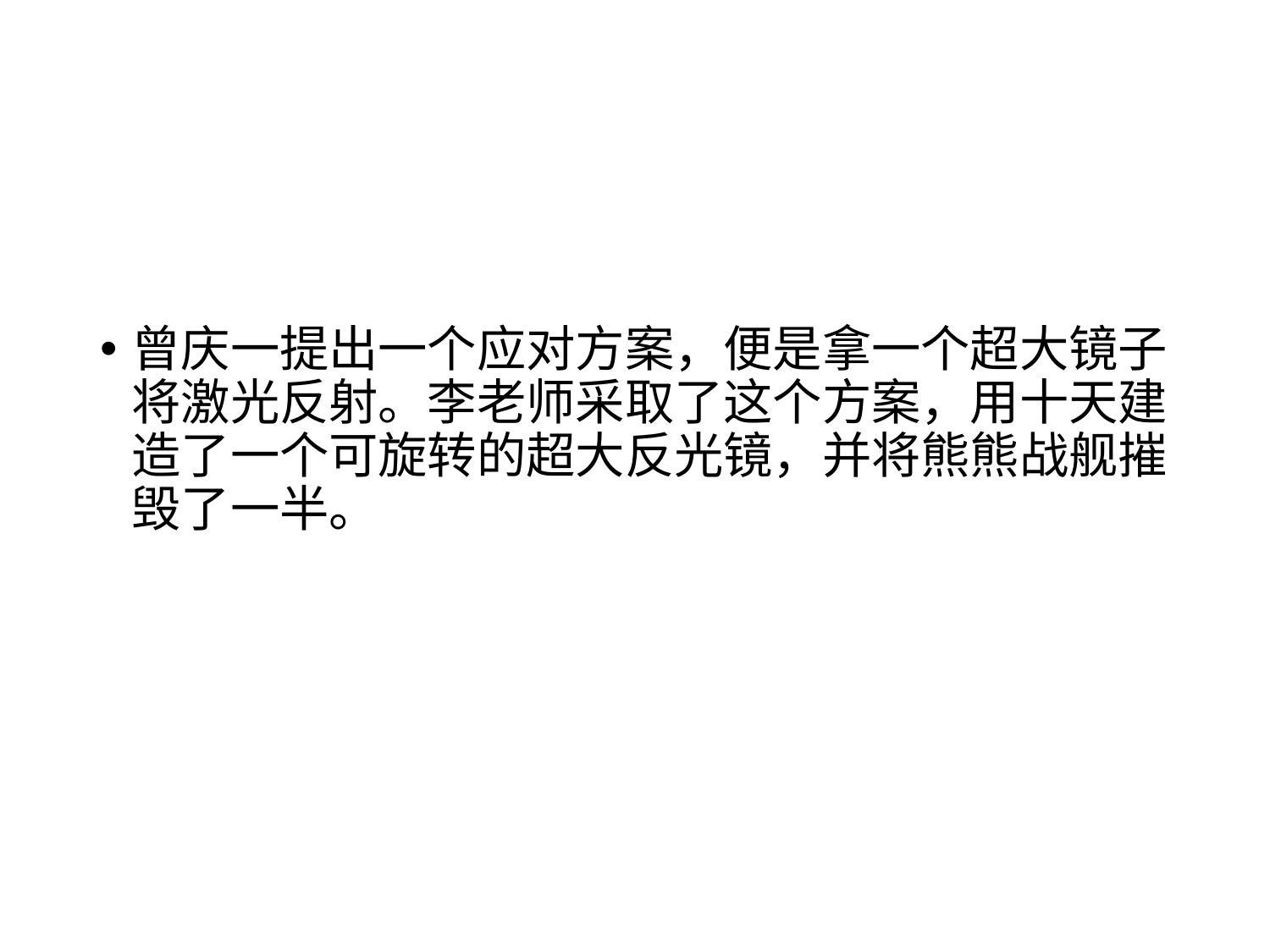

#
曾庆一提出一个应对方案，便是拿一个超大镜子将激光反射。李老师采取了这个方案，用十天建造了一个可旋转的超大反光镜，并将熊熊战舰摧毁了一半。